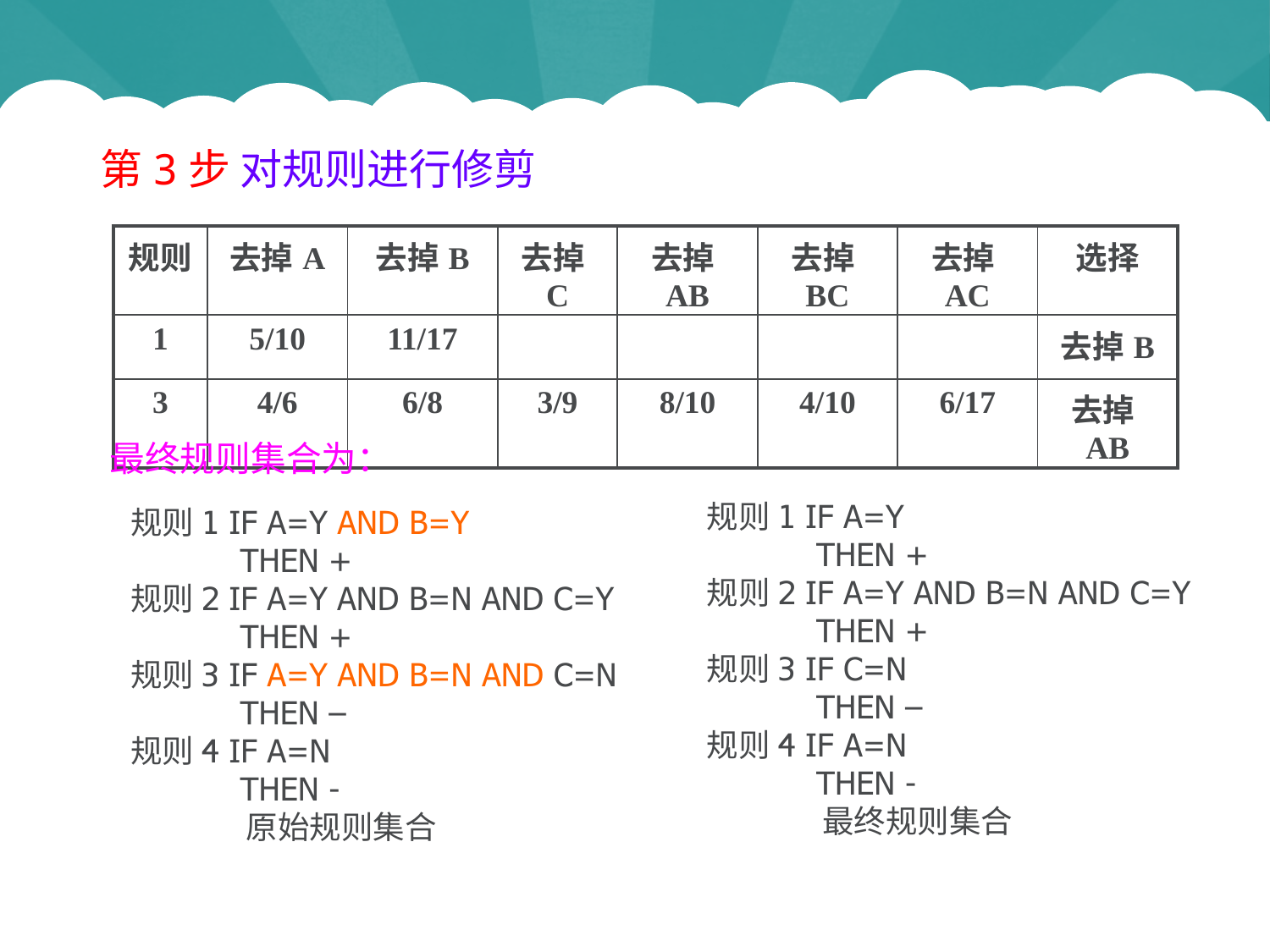

第3步 对规则进行修剪
| 规则 | 去掉A | 去掉B | 去掉C | 去掉AB | 去掉BC | 去掉AC | 选择 |
| --- | --- | --- | --- | --- | --- | --- | --- |
| 1 | 5/10 | 11/17 |  |  |  |  | 去掉B |
| 3 | 4/6 | 6/8 | 3/9 | 8/10 | 4/10 | 6/17 | 去掉AB |
最终规则集合为：
规则1 IF A=Y
           THEN +
规则2 IF A=Y AND B=N AND C=Y
           THEN +
规则3 IF C=N
           THEN –
规则4 IF A=N
           THEN -
               最终规则集合
规则1 IF A=Y AND B=Y
           THEN +
规则2 IF A=Y AND B=N AND C=Y
           THEN +
规则3 IF A=Y AND B=N AND C=N
           THEN –
规则4 IF A=N
           THEN -
               原始规则集合